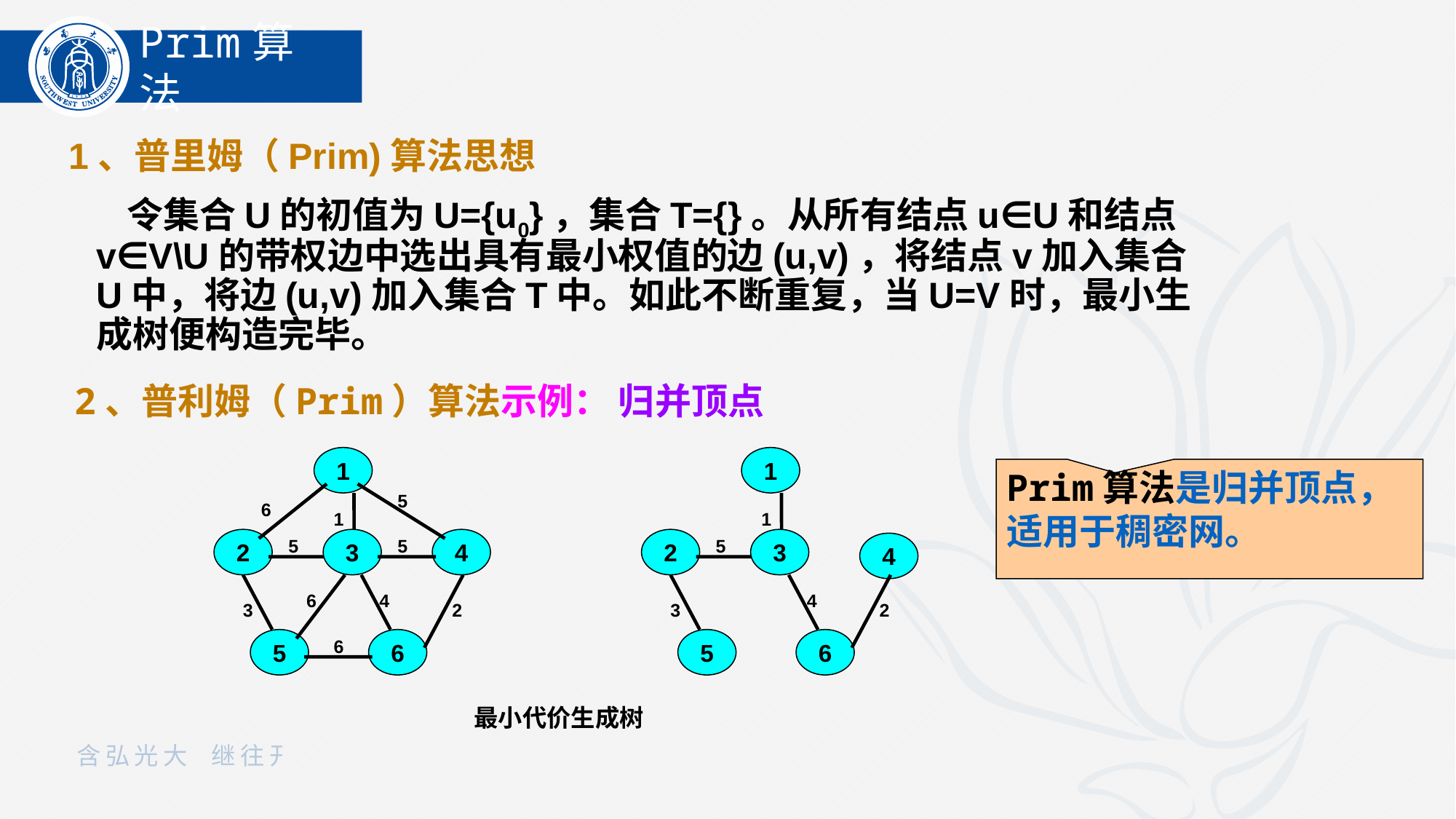

Prim算法
1、普里姆（Prim)算法思想
      令集合U的初值为U={u0}，集合T={}。从所有结点u∈U和结点v∈V\U的带权边中选出具有最小权值的边(u,v)，将结点v加入集合U中，将边(u,v)加入集合T中。如此不断重复，当U=V时，最小生成树便构造完毕。
2、普利姆（Prim）算法示例： 归并顶点
1
1
Prim算法是归并顶点，适用于稠密网。

5
6

1
1
2
5
3
5
4
2
5
3
4

6
4
4
3
2
3
2
5
6
6
5
6

最小代价生成树